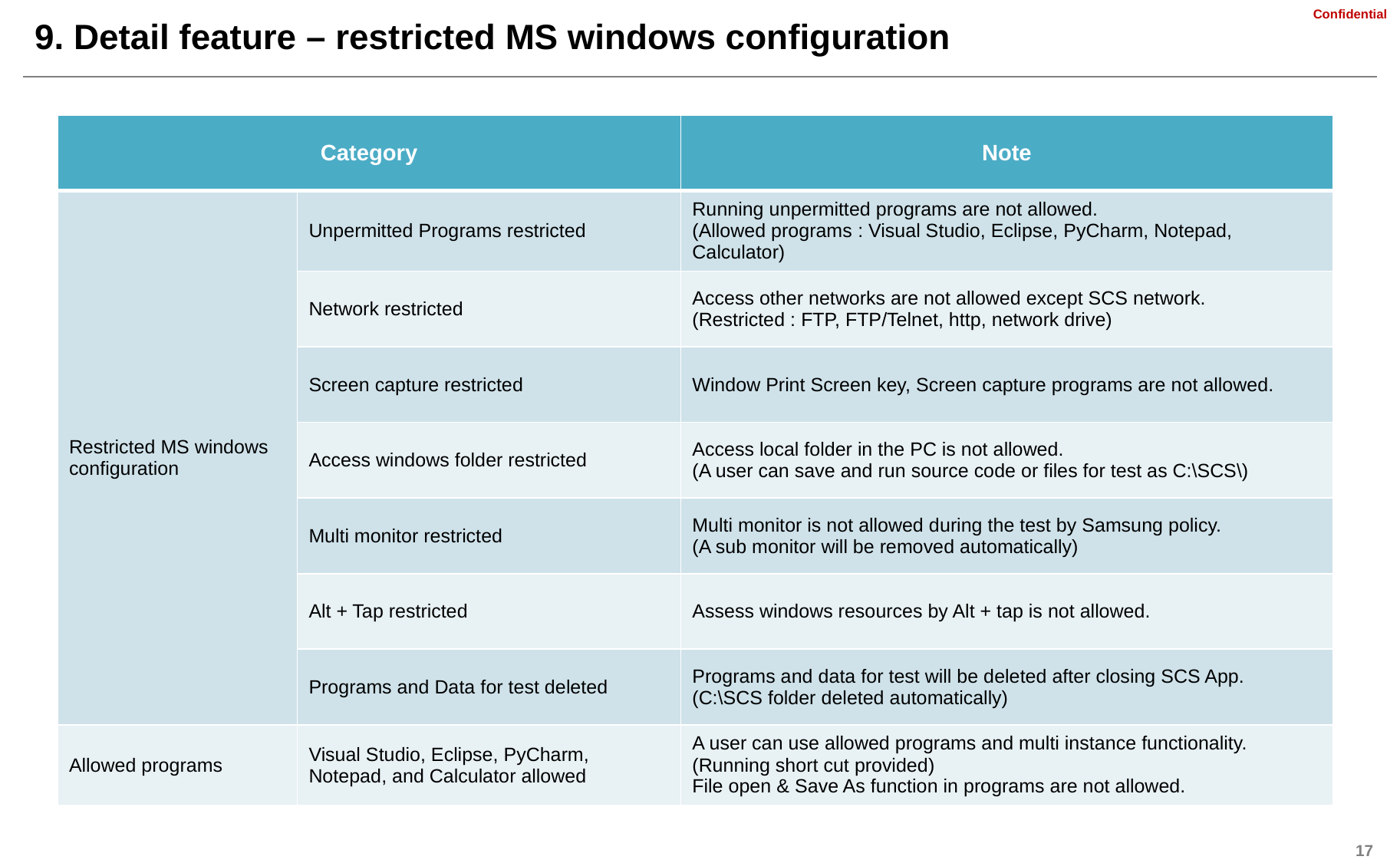

9. Detail feature – restricted MS windows configuration
| Category |  | Note |
| --- | --- | --- |
| Restricted MS windows configuration | Unpermitted Programs restricted | Running unpermitted programs are not allowed. (Allowed programs : Visual Studio, Eclipse, PyCharm, Notepad, Calculator) |
|  | Network restricted | Access other networks are not allowed except SCS network. (Restricted : FTP, FTP/Telnet, http, network drive) |
|  | Screen capture restricted | Window Print Screen key, Screen capture programs are not allowed. |
|  | Access windows folder restricted | Access local folder in the PC is not allowed. (A user can save and run source code or files for test as C:\SCS\) |
|  | Multi monitor restricted | Multi monitor is not allowed during the test by Samsung policy. (A sub monitor will be removed automatically) |
|  | Alt + Tap restricted | Assess windows resources by Alt + tap is not allowed. |
|  | Programs and Data for test deleted | Programs and data for test will be deleted after closing SCS App. (C:\SCS folder deleted automatically) |
| Allowed programs | Visual Studio, Eclipse, PyCharm, Notepad, and Calculator allowed | A user can use allowed programs and multi instance functionality. (Running short cut provided) File open & Save As function in programs are not allowed. |
본 장표는 추가된 장표로
주요 기능을 설명해줄것

제어되는 기능
IDE는 사용될수 있다.
시험중 생성되는 파일은 C:\SCS에 저장되며,
시험종료후 삭제된다 등등.